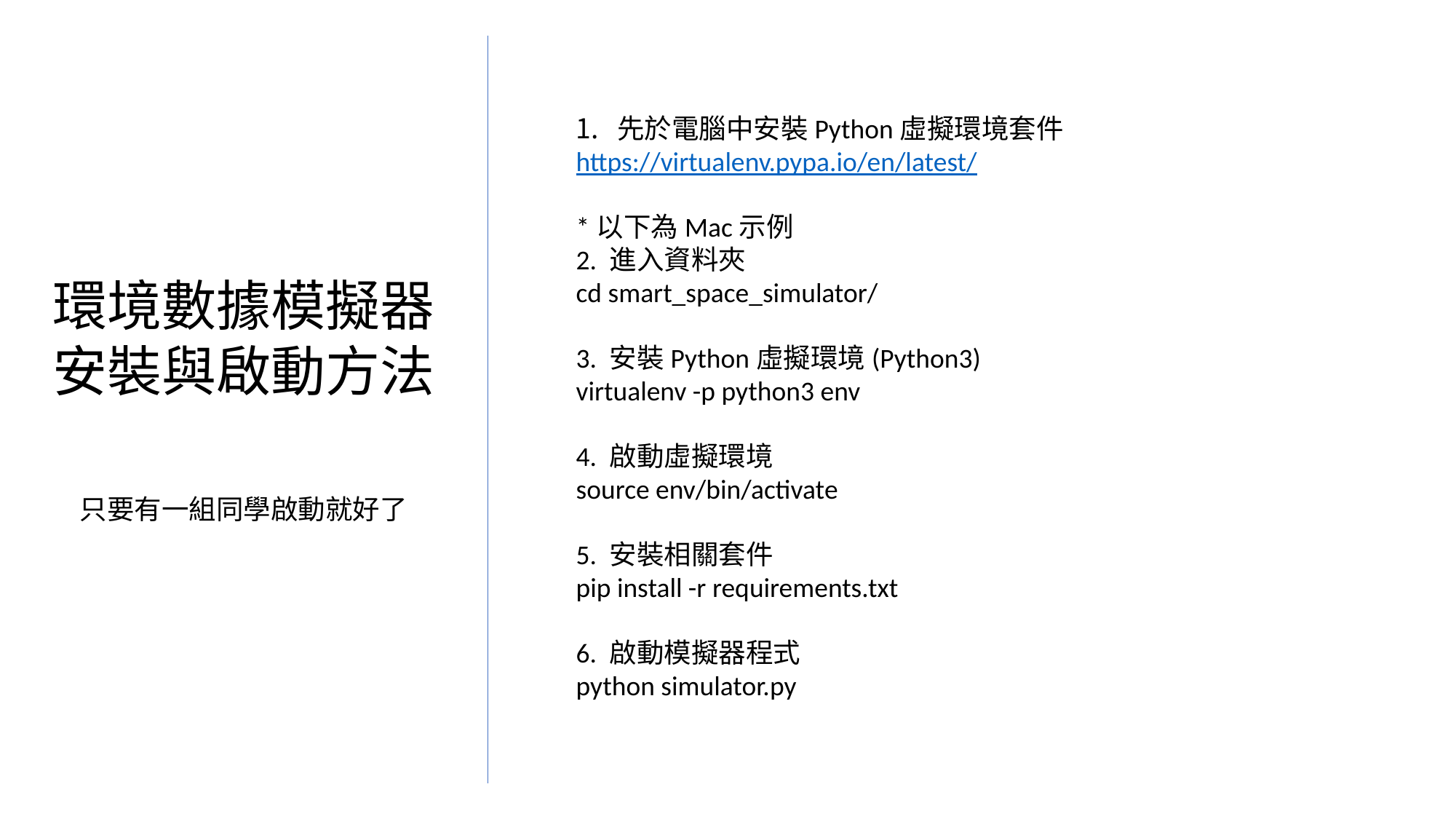

先於電腦中安裝Python虛擬環境套件
https://virtualenv.pypa.io/en/latest/

*以下為Mac示例
2. 進入資料夾
cd smart_space_simulator/

3. 安裝Python虛擬環境(Python3)
virtualenv -p python3 env

4. 啟動虛擬環境
source env/bin/activate

5. 安裝相關套件
pip install -r requirements.txt

6. 啟動模擬器程式
python simulator.py
環境數據模擬器
安裝與啟動方法
只要有一組同學啟動就好了